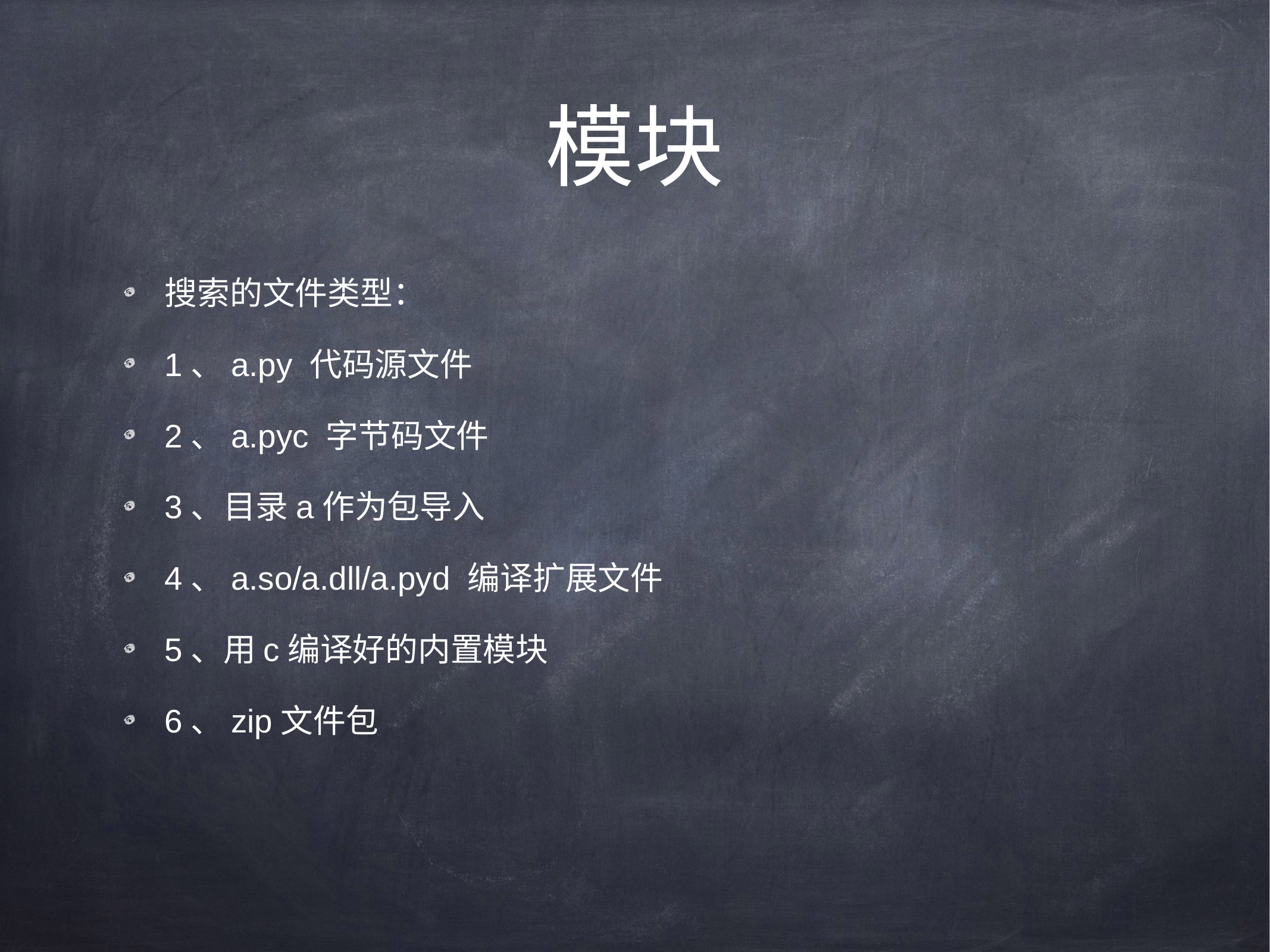

# 模块
搜索的文件类型：
1、a.py 代码源文件
2、a.pyc 字节码文件
3、目录a作为包导入
4、a.so/a.dll/a.pyd 编译扩展文件
5、用c编译好的内置模块
6、zip文件包